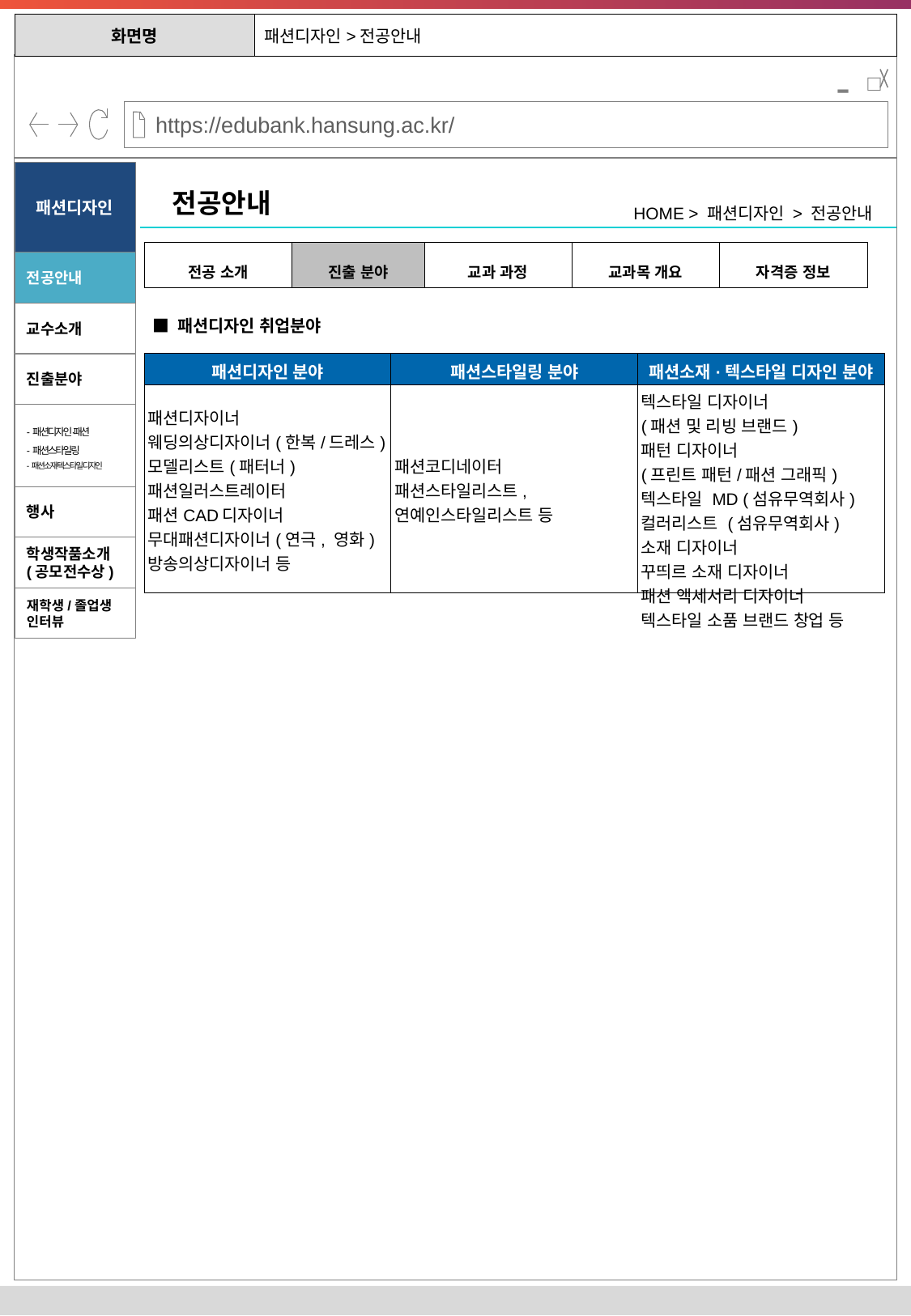

| 화면명 | 패션디자인>전공안내 |
| --- | --- |
-
패션디자인
전공안내
HOME > 패션디자인 > 전공안내
| 전공 소개 | 진출 분야 | 교과 과정 | 교과목 개요 | 자격증 정보 |
| --- | --- | --- | --- | --- |
전공안내
교수소개
■ 패션디자인 취업분야
진출분야
| 패션디자인 분야 | 패션스타일링 분야 | 패션소재·텍스타일 디자인 분야 |
| --- | --- | --- |
| 패션디자이너 웨딩의상디자이너(한복/드레스) 모델리스트(패터너) 패션일러스트레이터 패션CAD디자이너 무대패션디자이너(연극, 영화) 방송의상디자이너 등 | 패션코디네이터 패션스타일리스트, 연예인스타일리스트 등 | 텍스타일 디자이너 (패션 및 리빙 브랜드) 패턴 디자이너 (프린트 패턴/패션 그래픽) 텍스타일 MD (섬유무역회사) 컬러리스트 (섬유무역회사) 소재 디자이너 꾸띄르 소재 디자이너 패션 액세서리 디자이너 텍스타일 소품 브랜드 창업 등 |
-패션디자인 ∙패션
-패션스타일링
-패션소재∙텍스타일 디자인
행사
학생작품소개(공모전수상)
재학생/졸업생 인터뷰